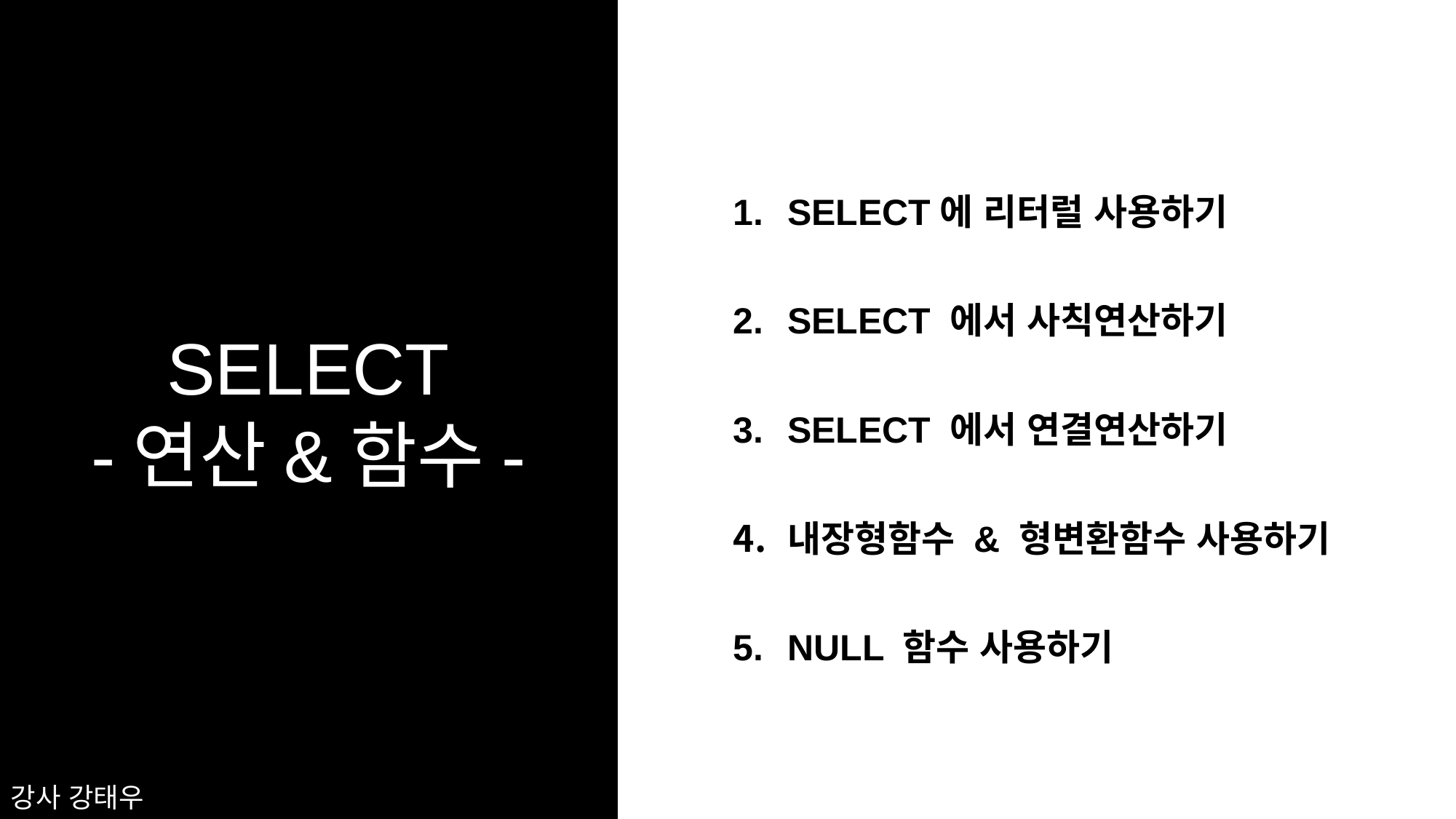

SELECT
-연산&함수-
SELECT에 리터럴 사용하기

SELECT 에서 사칙연산하기

SELECT 에서 연결연산하기

내장형함수 & 형변환함수 사용하기

NULL 함수 사용하기
강사 강태우